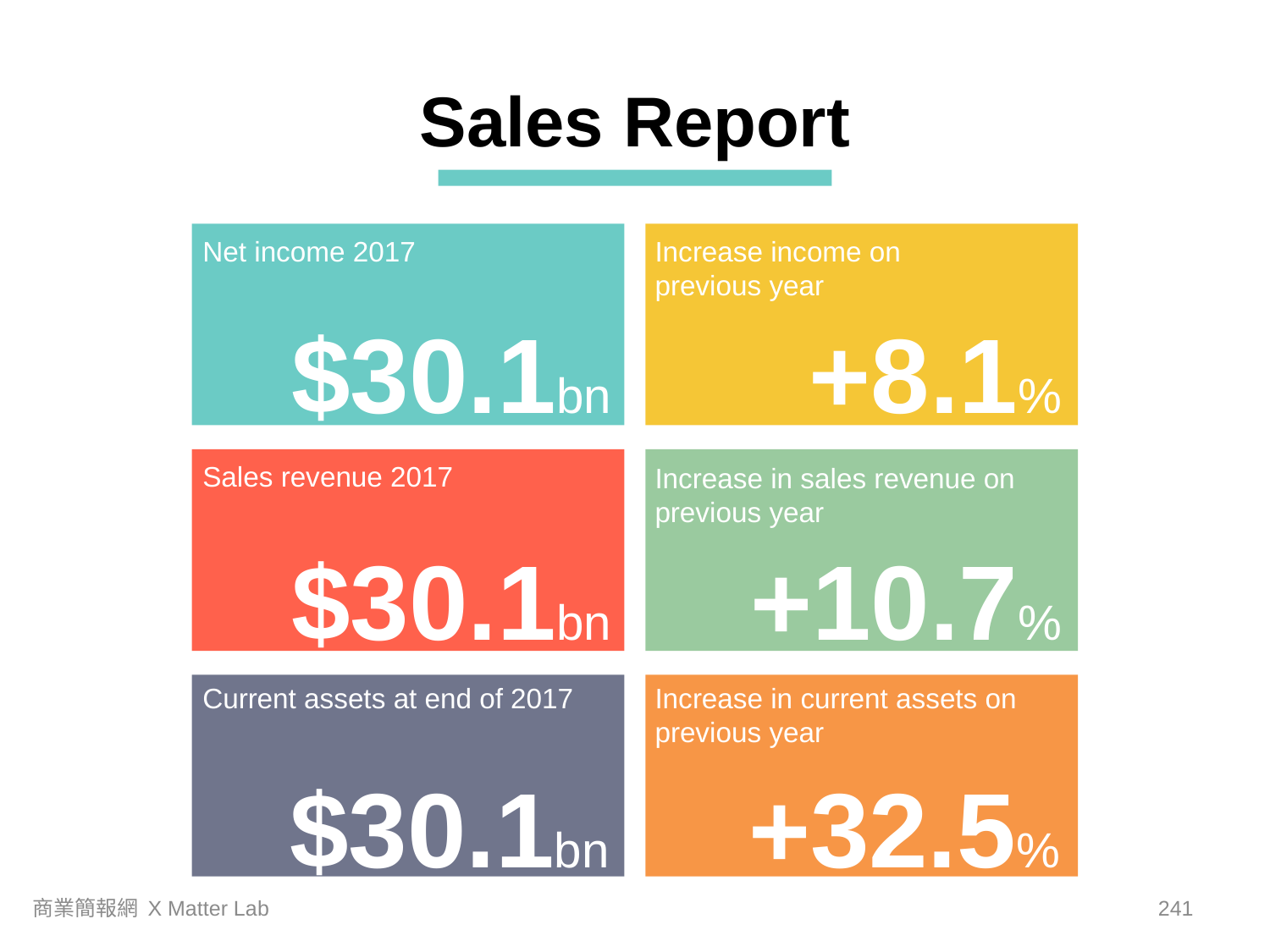

Sales Report

Net income 2017
Increase income on previous year
$30.1bn
+8.1%

Sales revenue 2017
Increase in sales revenue on previous year
$30.1bn
+10.7%

Current assets at end of 2017
Increase in current assets on previous year
$30.1bn
+32.5%
商業簡報網 X Matter Lab
241